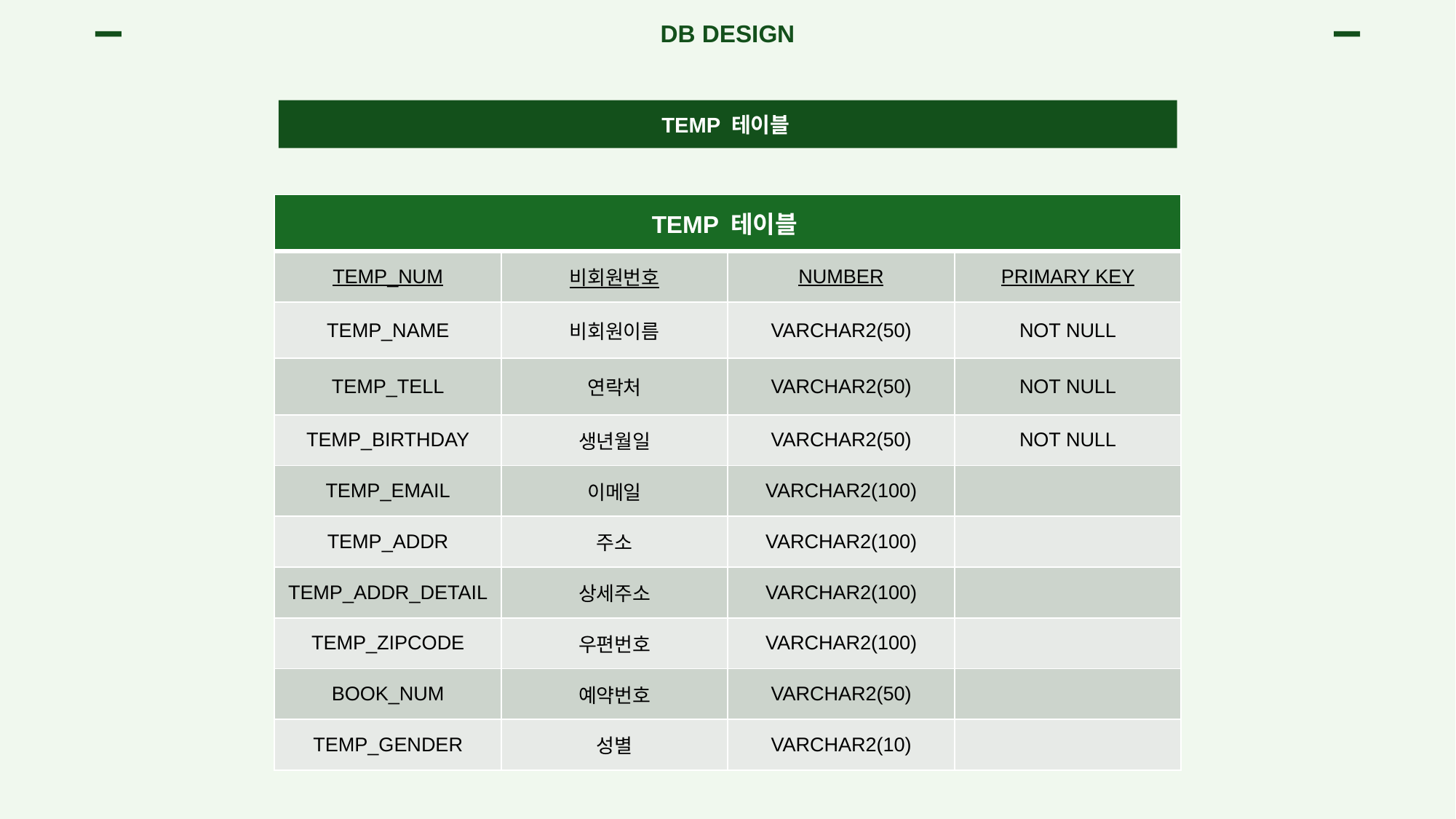

DB DESIGN

TEMP 테이블
| TEMP 테이블 |  |  |  |
| --- | --- | --- | --- |
| TEMP\_NUM | 비회원번호 | NUMBER | PRIMARY KEY |
| TEMP\_NAME | 비회원이름 | VARCHAR2(50) | NOT NULL |
| TEMP\_TELL | 연락처 | VARCHAR2(50) | NOT NULL |
| TEMP\_BIRTHDAY | 생년월일 | VARCHAR2(50) | NOT NULL |
| TEMP\_EMAIL | 이메일 | VARCHAR2(100) |  |
| TEMP\_ADDR | 주소 | VARCHAR2(100) |  |
| TEMP\_ADDR\_DETAIL | 상세주소 | VARCHAR2(100) |  |
| TEMP\_ZIPCODE | 우편번호 | VARCHAR2(100) |  |
| BOOK\_NUM | 예약번호 | VARCHAR2(50) |  |
| TEMP\_GENDER | 성별 | VARCHAR2(10) |  |